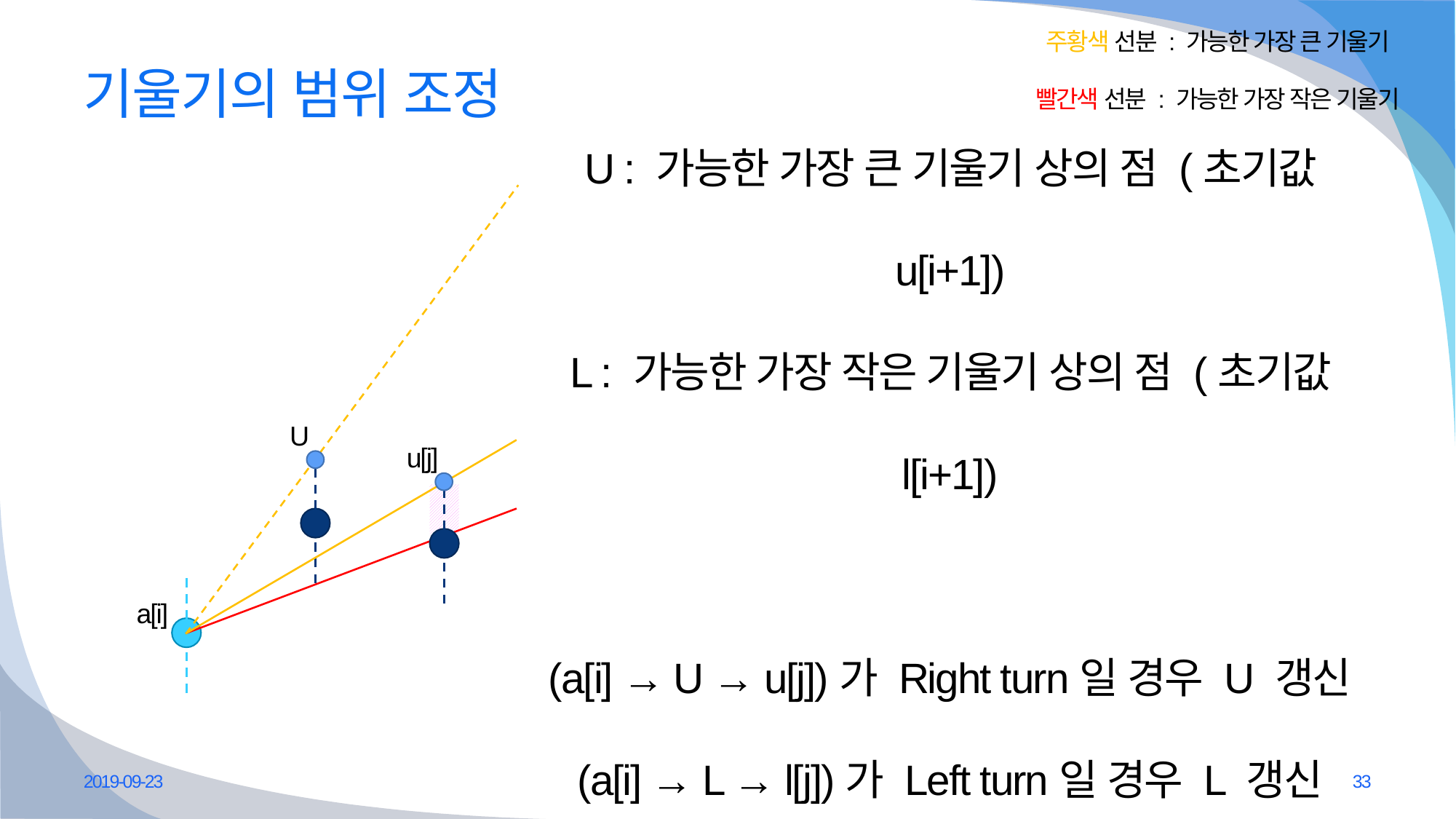

주황색 선분 : 가능한 가장 큰 기울기
빨간색 선분 : 가능한 가장 작은 기울기
# 기울기의 범위 조정

U : 가능한 가장 큰 기울기 상의 점 (초기값 u[i+1])
L : 가능한 가장 작은 기울기 상의 점 (초기값 l[i+1])

(a[i] → U → u[j])가 Right turn일 경우 U 갱신
(a[i] → L → l[j])가 Left turn일 경우 L 갱신
U
u[j]

a[i]
2019-09-23
33